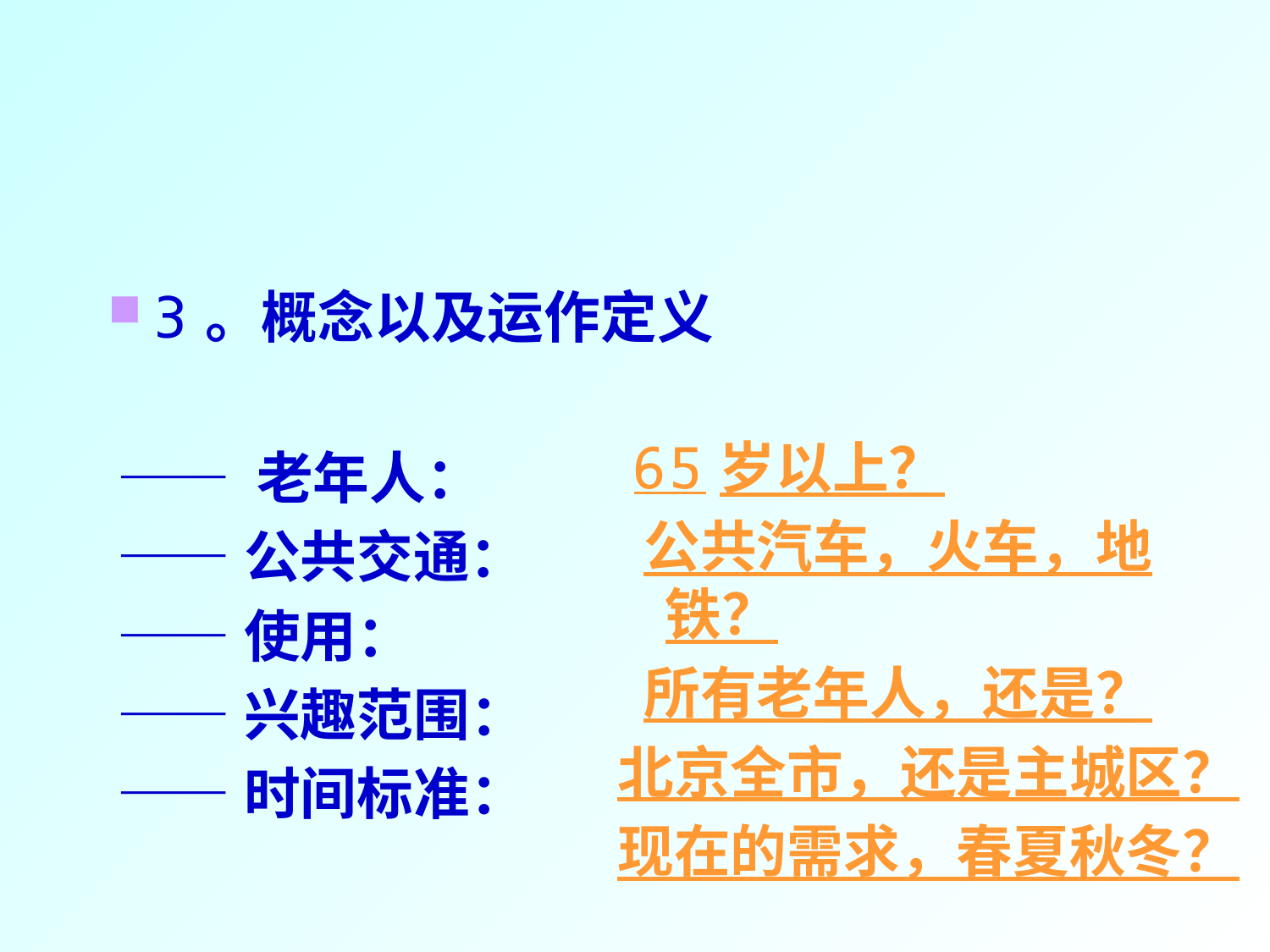

#
3。概念以及运作定义
 65岁以上？
 公共汽车，火车，地铁？
 所有老年人，还是？
北京全市，还是主城区？
现在的需求，春夏秋冬？
—— 老年人：
——公共交通：
——使用：
——兴趣范围：
——时间标准：